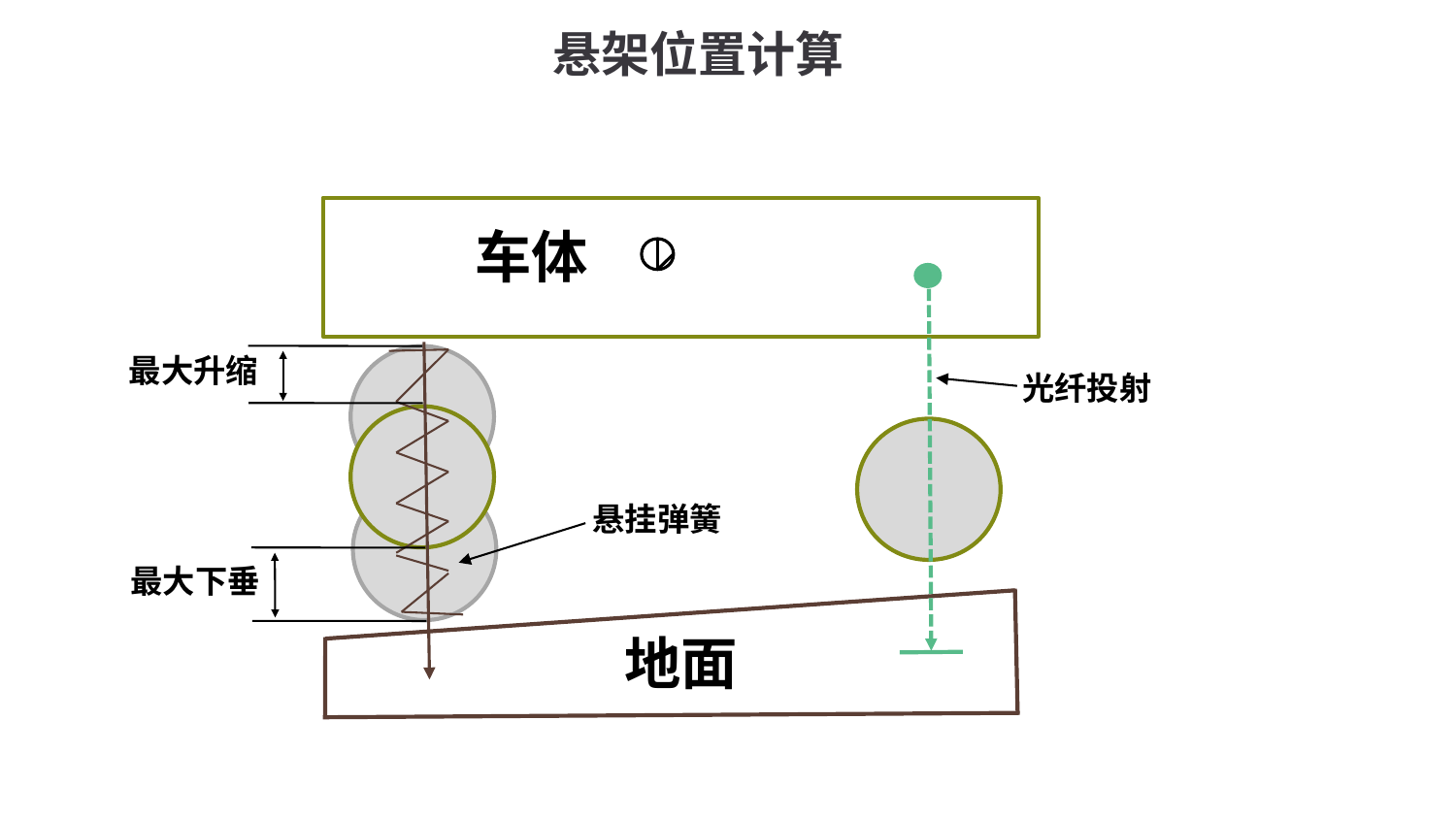

悬架位置计算

车体

最大升缩

光纤投射

悬挂弹簧
最大下垂
地面